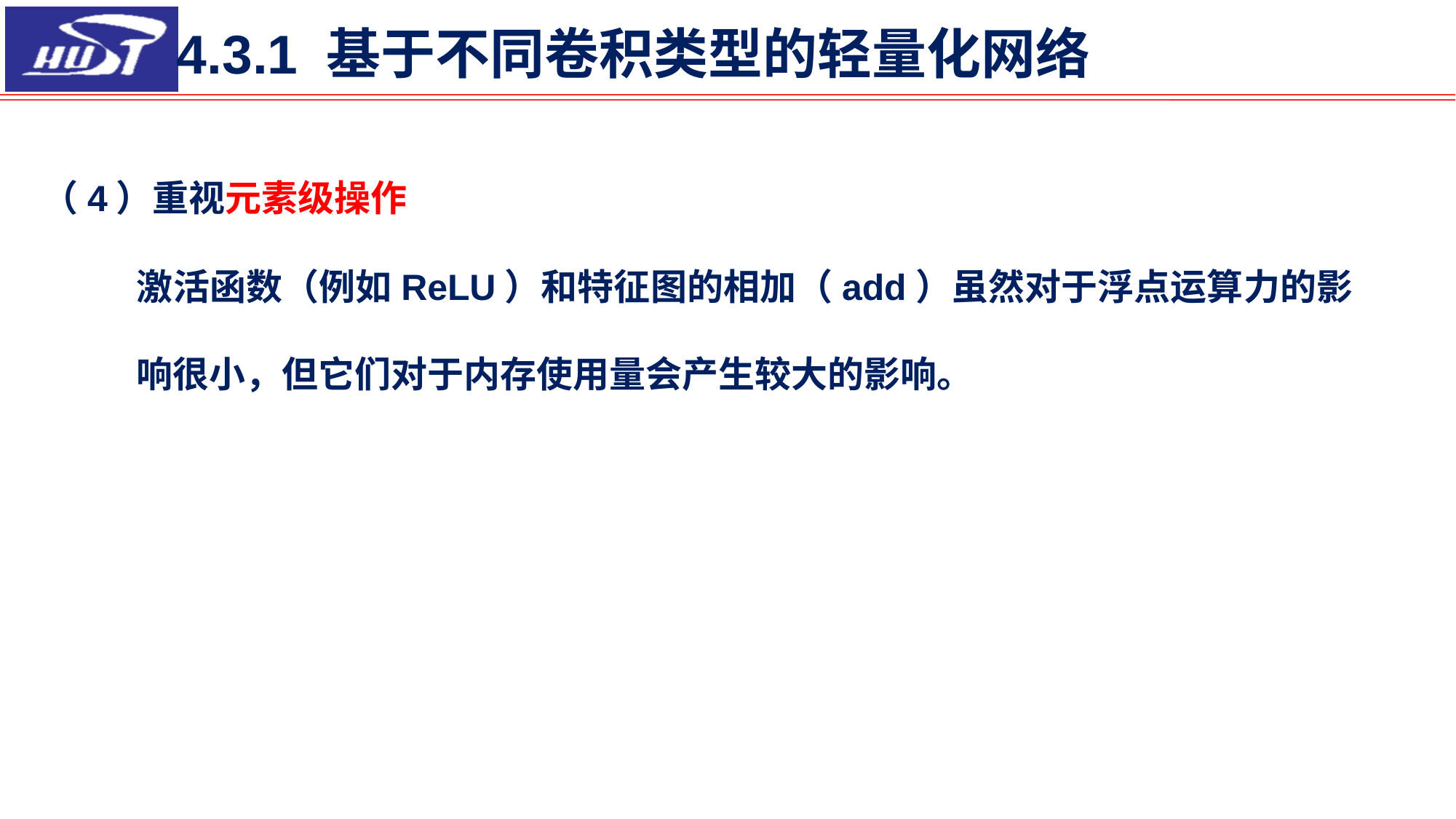

4.3.1 基于不同卷积类型的轻量化网络
（4）重视元素级操作
激活函数（例如ReLU）和特征图的相加（add）虽然对于浮点运算力的影响很小，但它们对于内存使用量会产生较大的影响。